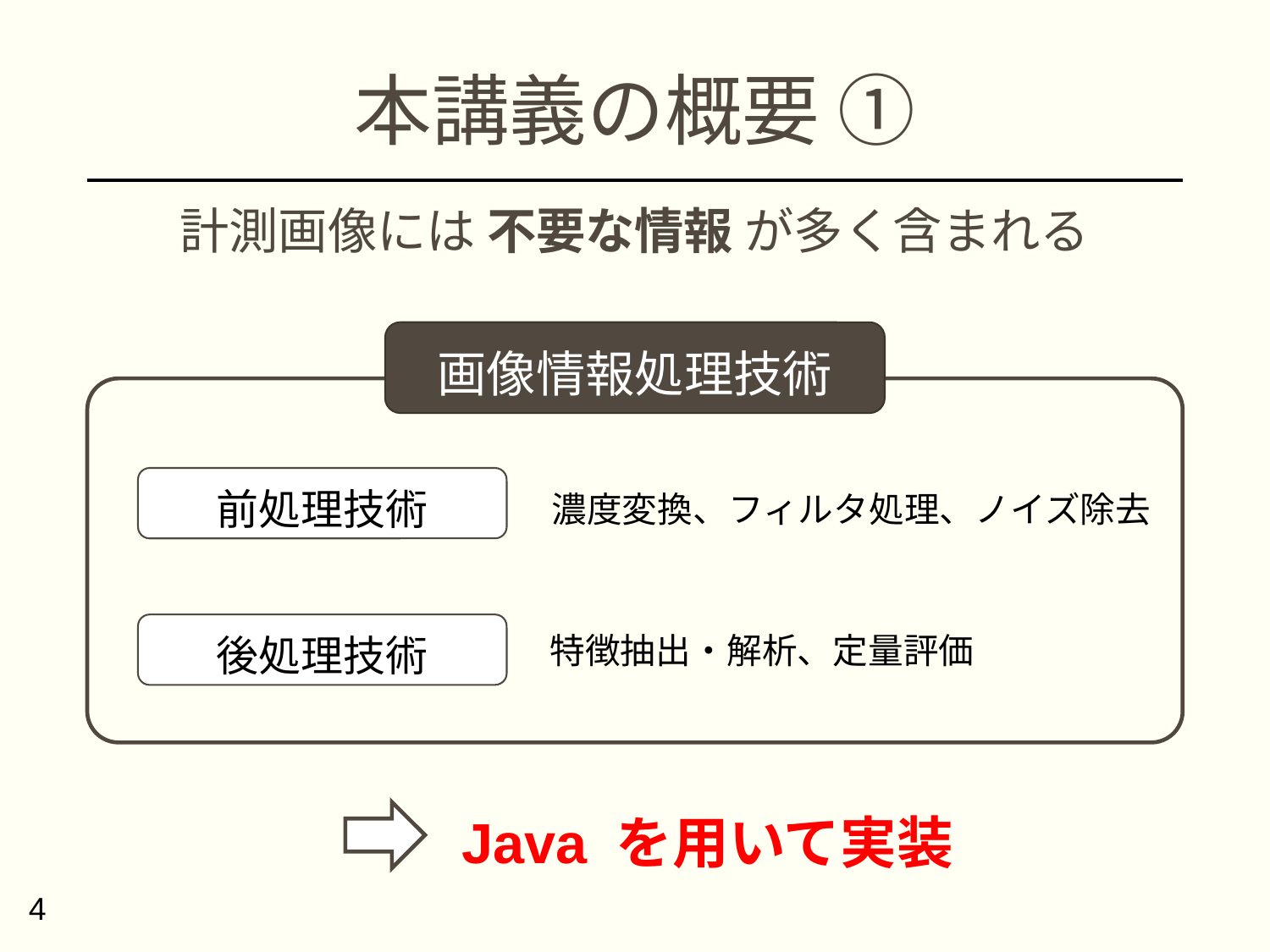

# 本講義の概要 ①
計測画像には 不要な情報 が多く含まれる
画像情報処理技術

前処理技術
濃度変換、フィルタ処理、ノイズ除去
後処理技術
特徴抽出・解析、定量評価
Java を用いて実装

4